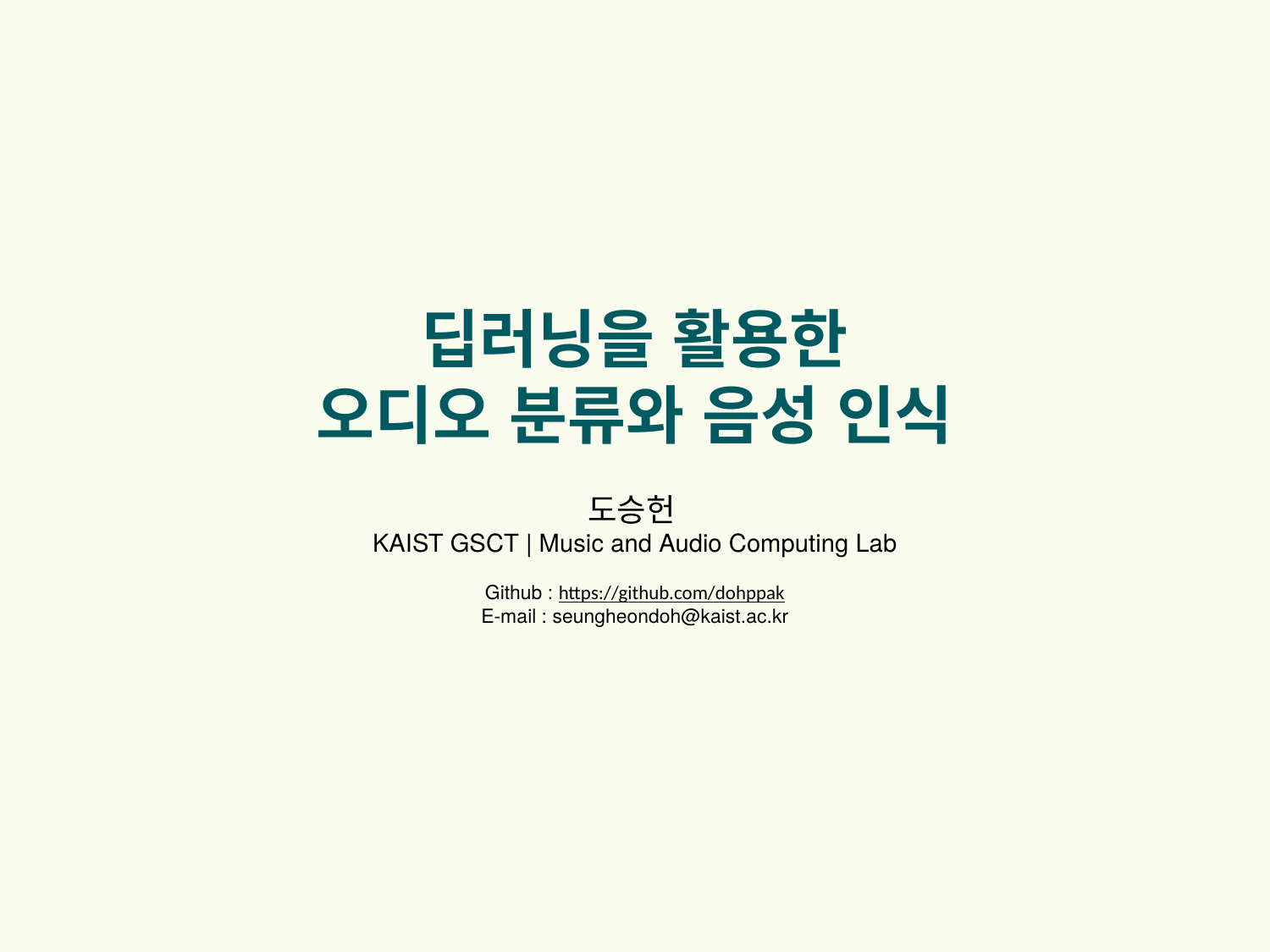

딥러닝을 활용한
오디오 분류와 음성 인식
도승헌
KAIST GSCT | Music and Audio Computing Lab

Github : https://github.com/dohppak
E-mail : seungheondoh@kaist.ac.kr